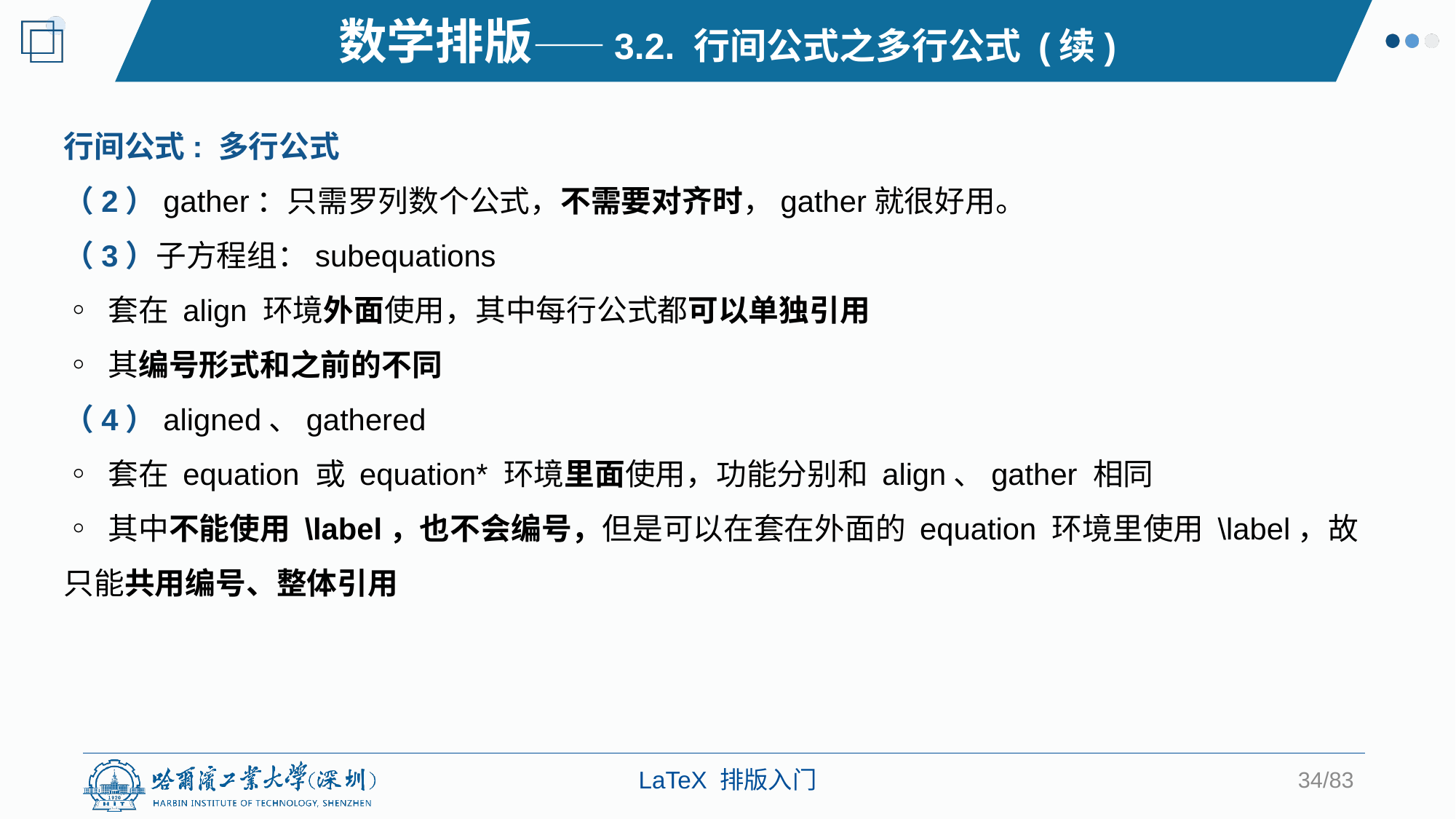

数学排版——3.2. 行间公式之多行公式 (续)
行间公式: 多行公式
（2）gather：只需罗列数个公式，不需要对齐时，gather就很好用。
（3）子方程组：subequations
◦ 套在 align 环境外面使用，其中每行公式都可以单独引用
◦ 其编号形式和之前的不同
（4）aligned、gathered
◦ 套在 equation 或 equation* 环境里面使用，功能分别和 align、gather 相同
◦ 其中不能使用 \label，也不会编号，但是可以在套在外面的 equation 环境里使用 \label，故只能共用编号、整体引用

34/83